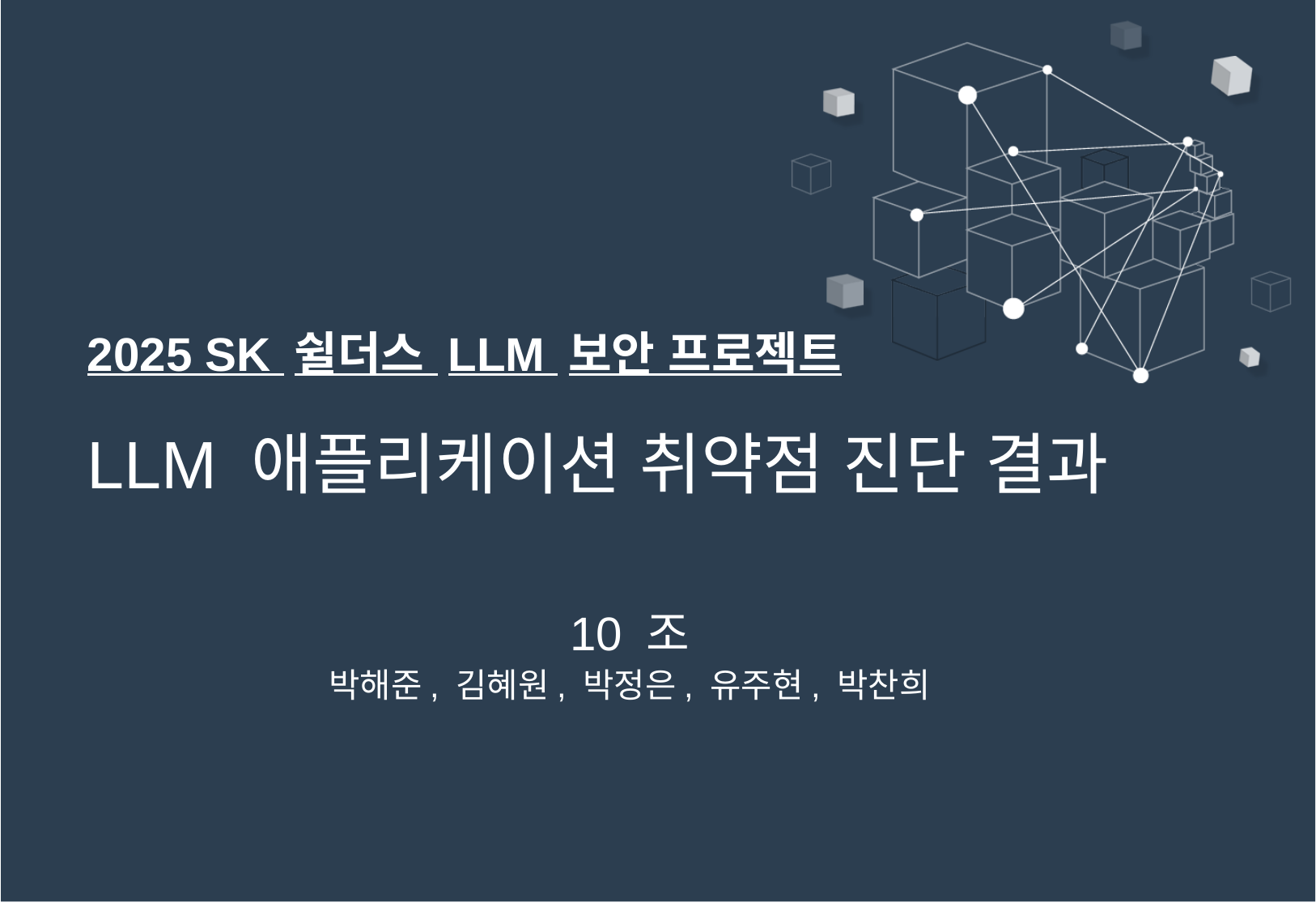

# 2025 SK 쉴더스 LLM 보안 프로젝트
LLM 애플리케이션 취약점 진단 결과
10 조
박해준, 김혜원, 박정은, 유주현, 박찬희